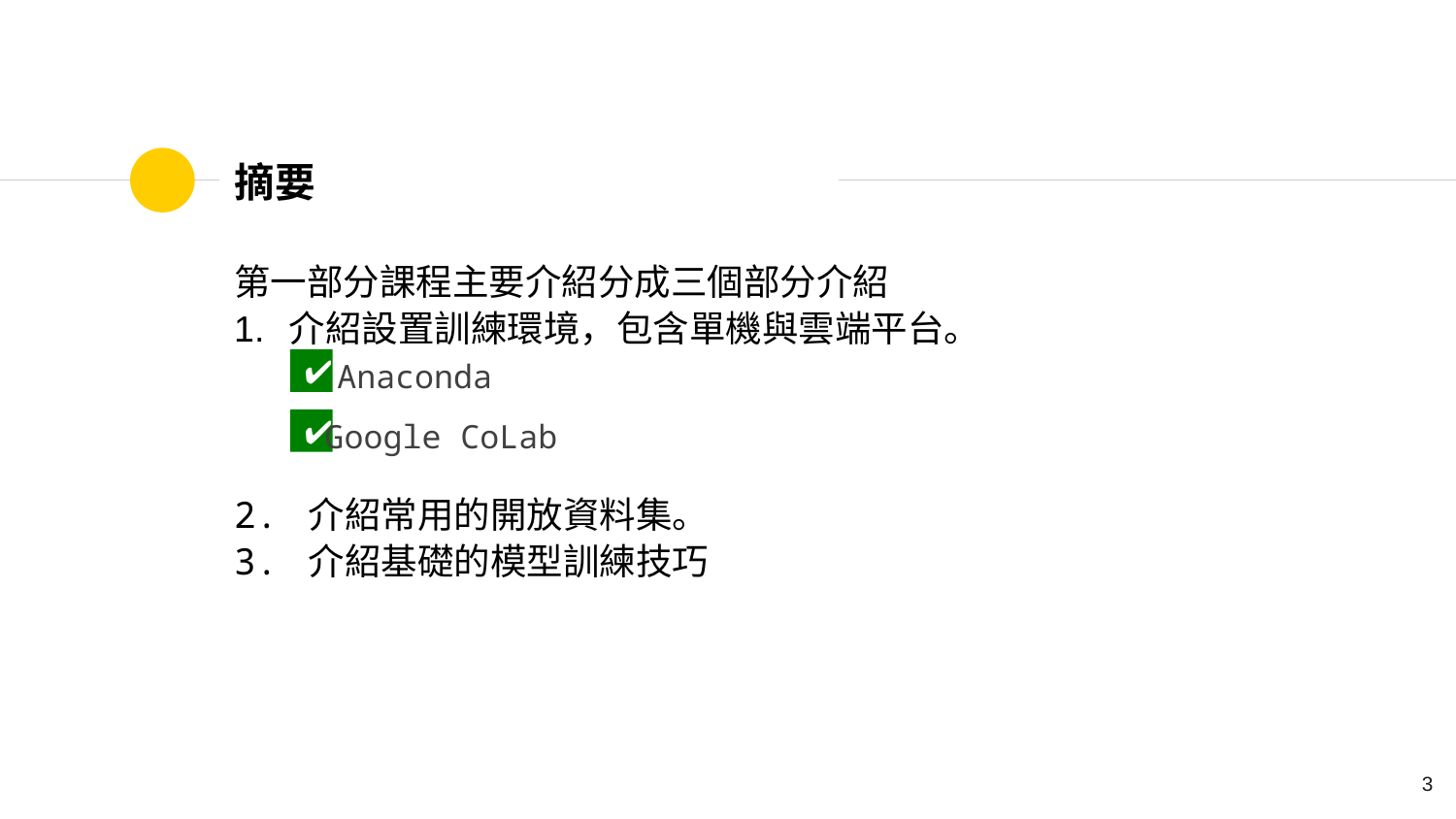

# 摘要
第一部分課程主要介紹分成三個部分介紹
介紹設置訓練環境，包含單機與雲端平台。

2. 介紹常用的開放資料集。
3. 介紹基礎的模型訓練技巧

✔
Anaconda
✔
Google CoLab
3